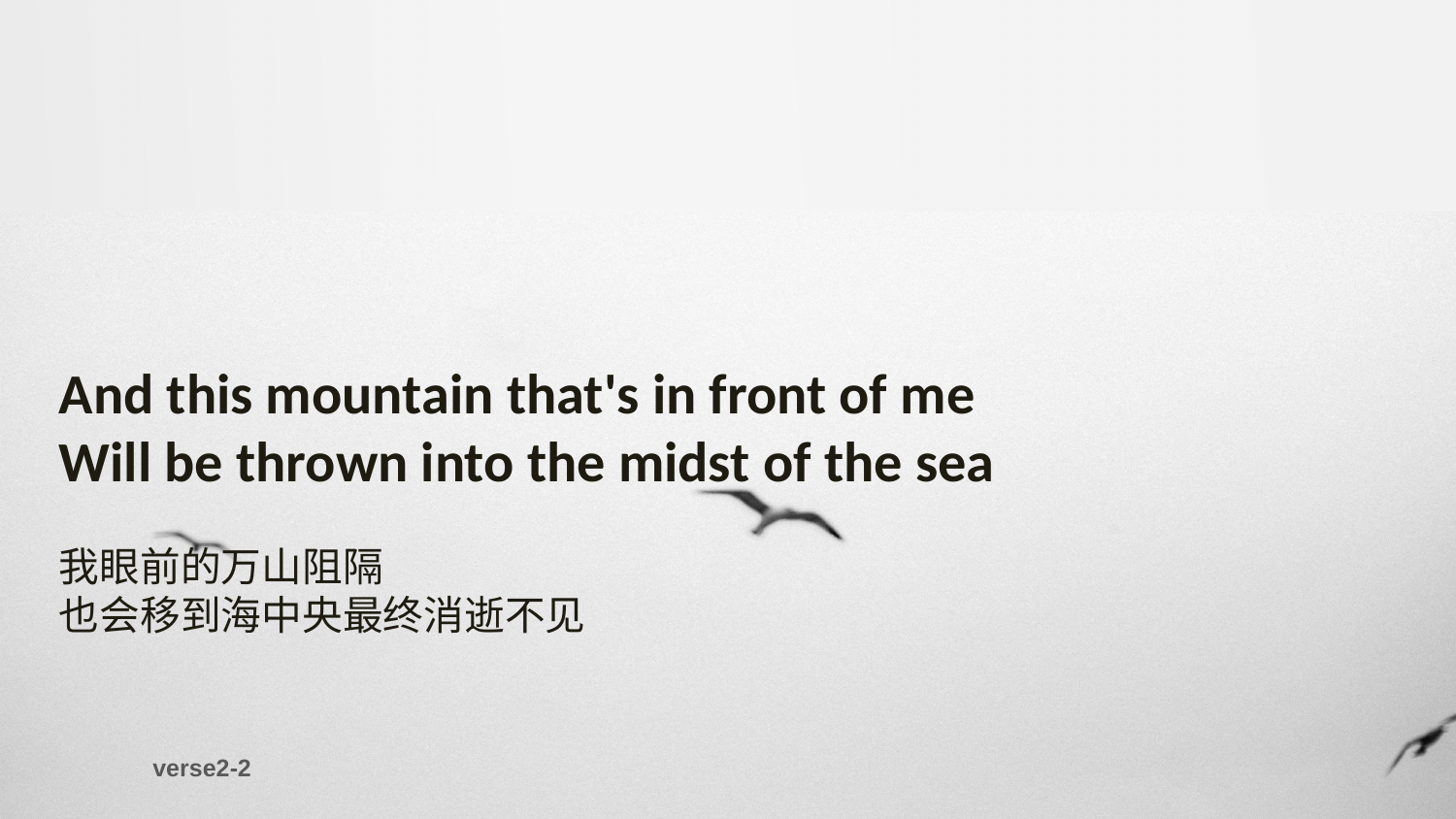

And this mountain that's in front of me
Will be thrown into the midst of the sea

我眼前的万山阻隔
也会移到海中央最终消逝不见
verse2-2